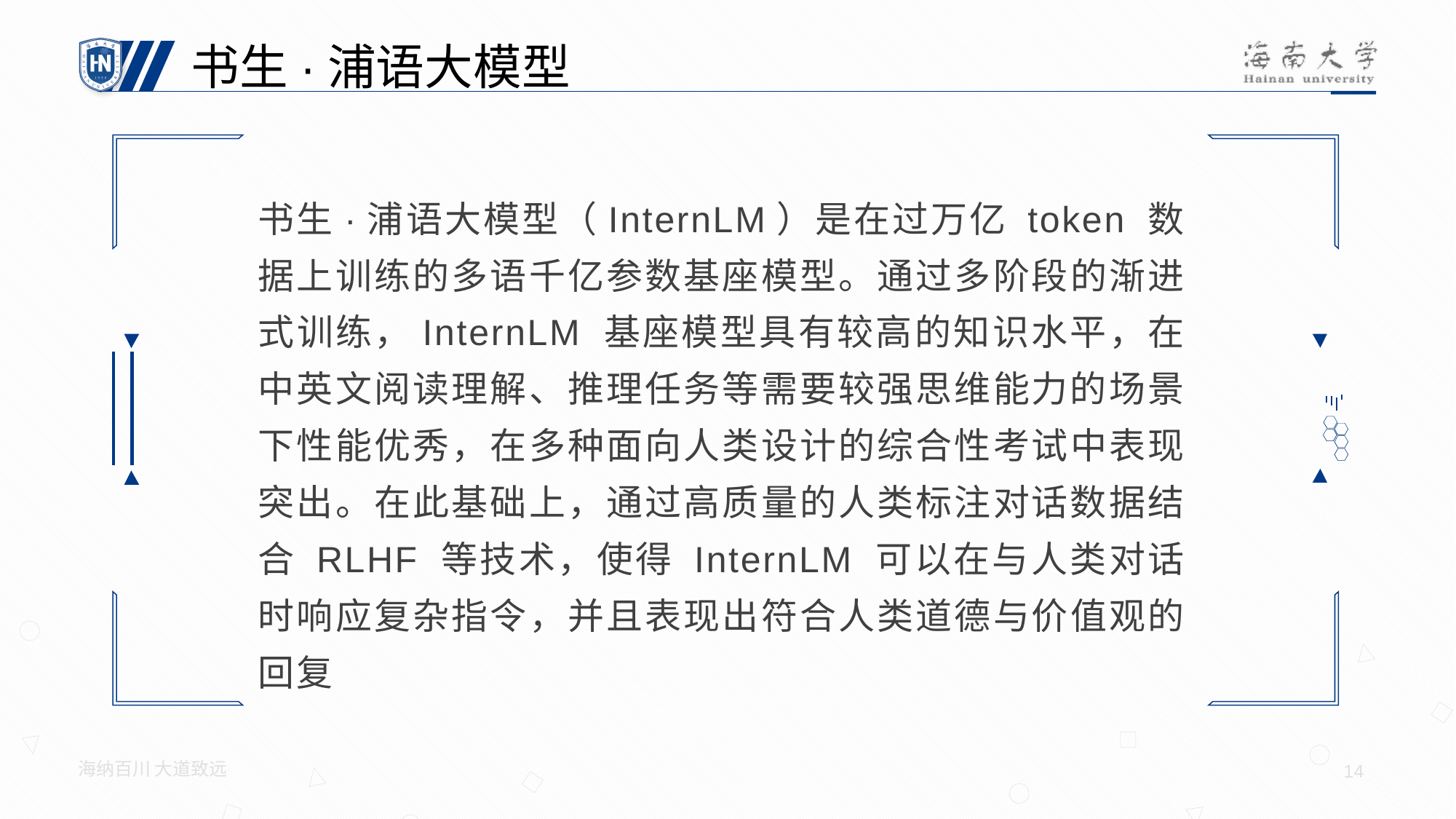

书生·浦语大模型

书生·浦语大模型（InternLM）是在过万亿 token 数据上训练的多语千亿参数基座模型。通过多阶段的渐进式训练，InternLM 基座模型具有较高的知识水平，在中英文阅读理解、推理任务等需要较强思维能力的场景下性能优秀，在多种面向人类设计的综合性考试中表现突出。在此基础上，通过高质量的人类标注对话数据结合 RLHF 等技术，使得 InternLM 可以在与人类对话时响应复杂指令，并且表现出符合人类道德与价值观的回复

海纳百川 大道致远
14